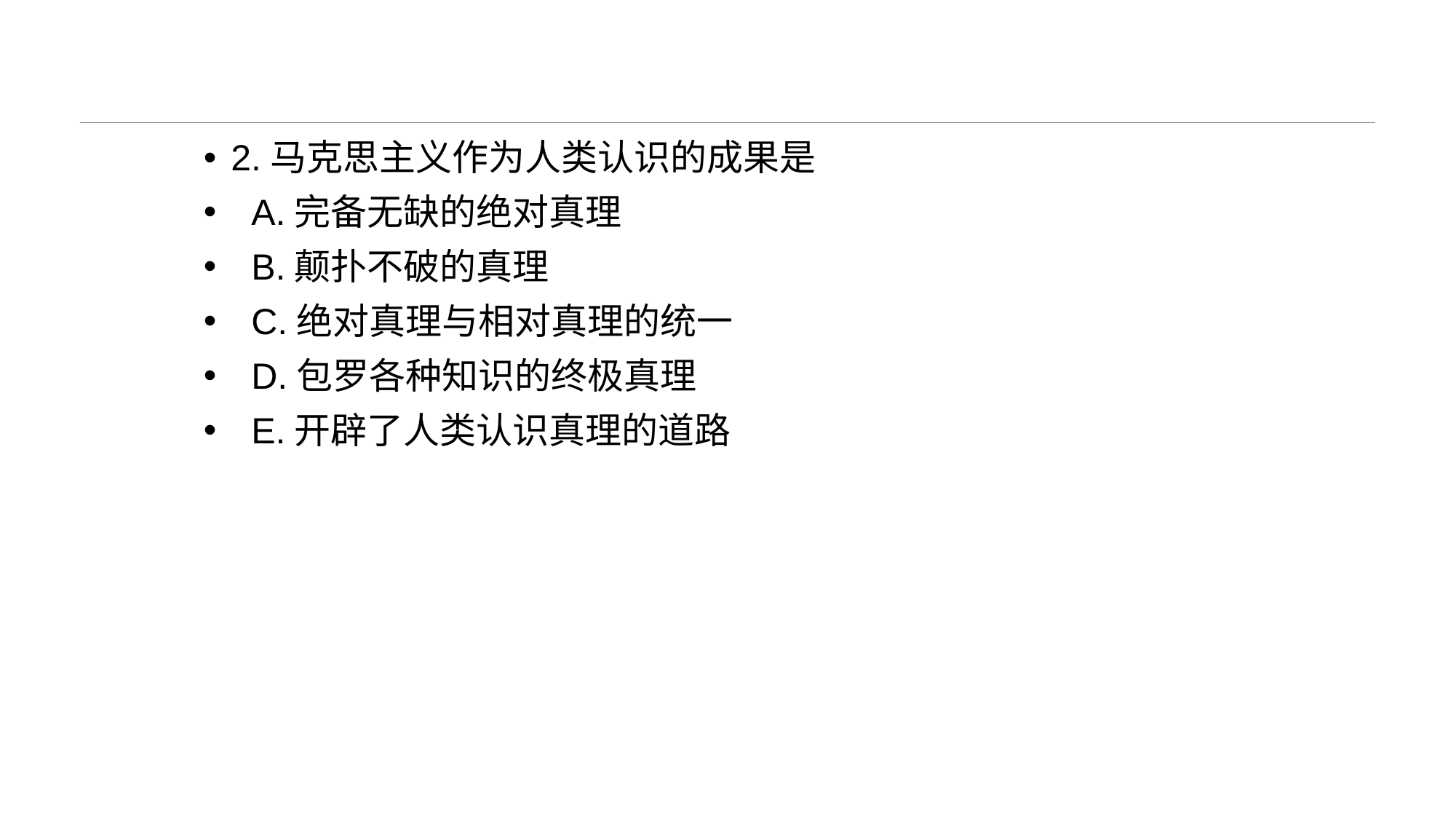

#
2.马克思主义作为人类认识的成果是
  A.完备无缺的绝对真理
  B.颠扑不破的真理
  C.绝对真理与相对真理的统一
  D.包罗各种知识的终极真理
  E.开辟了人类认识真理的道路